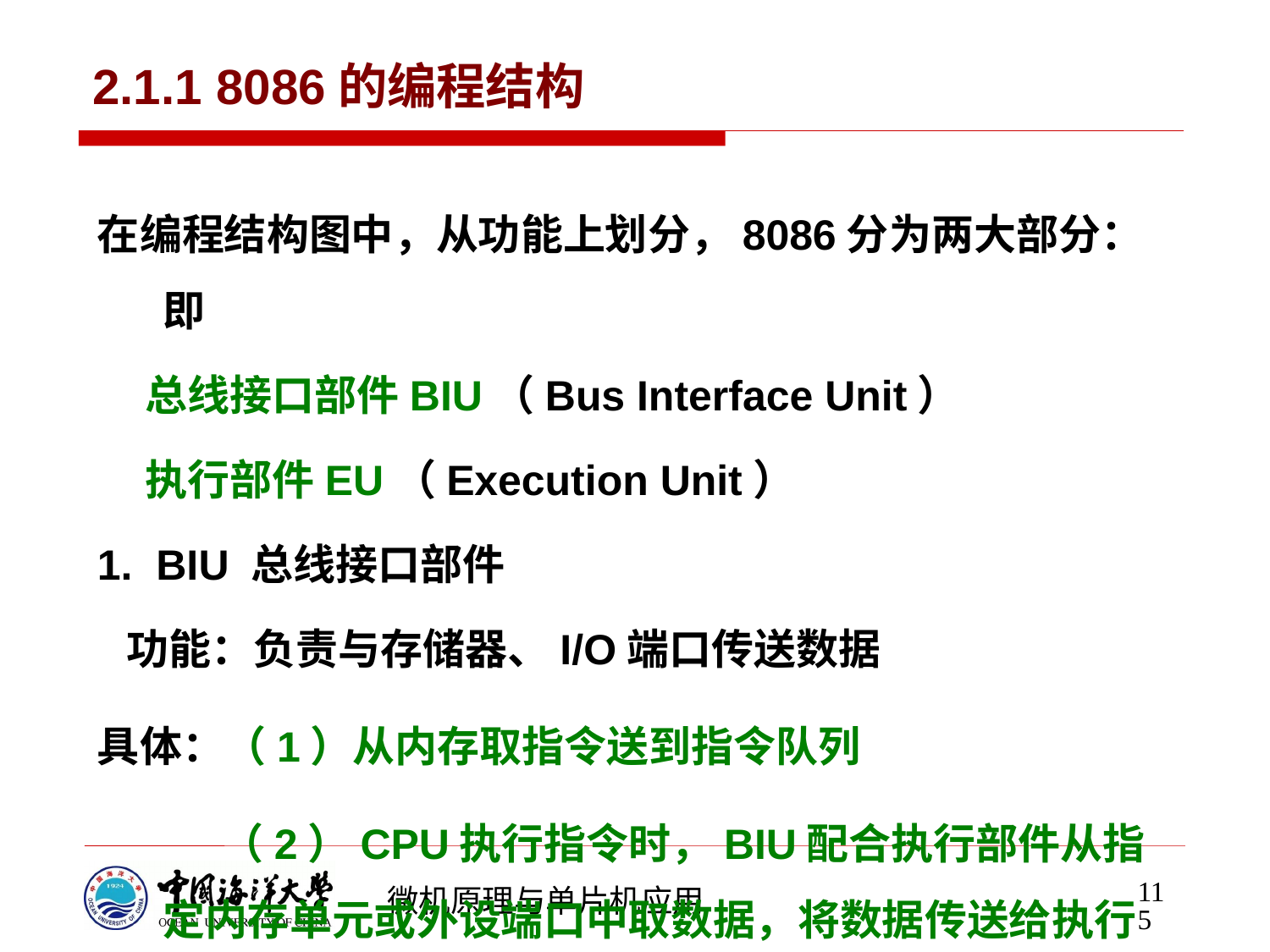

# 2.1.1 8086的编程结构
在编程结构图中，从功能上划分，8086分为两大部分：即
    总线接口部件BIU（Bus Interface Unit）
    执行部件EU（Execution Unit）
1.  BIU 总线接口部件
  功能：负责与存储器、I/O端口传送数据
具体：（1）从内存取指令送到指令队列
            （2）CPU执行指令时，BIU配合执行部件从指定内存单元或外设端口中取数据，将数据传送给执行部件。
             （3）或者，BIU配合执行部件把操作结果传送到指定的内存单元或外设端口中。
115